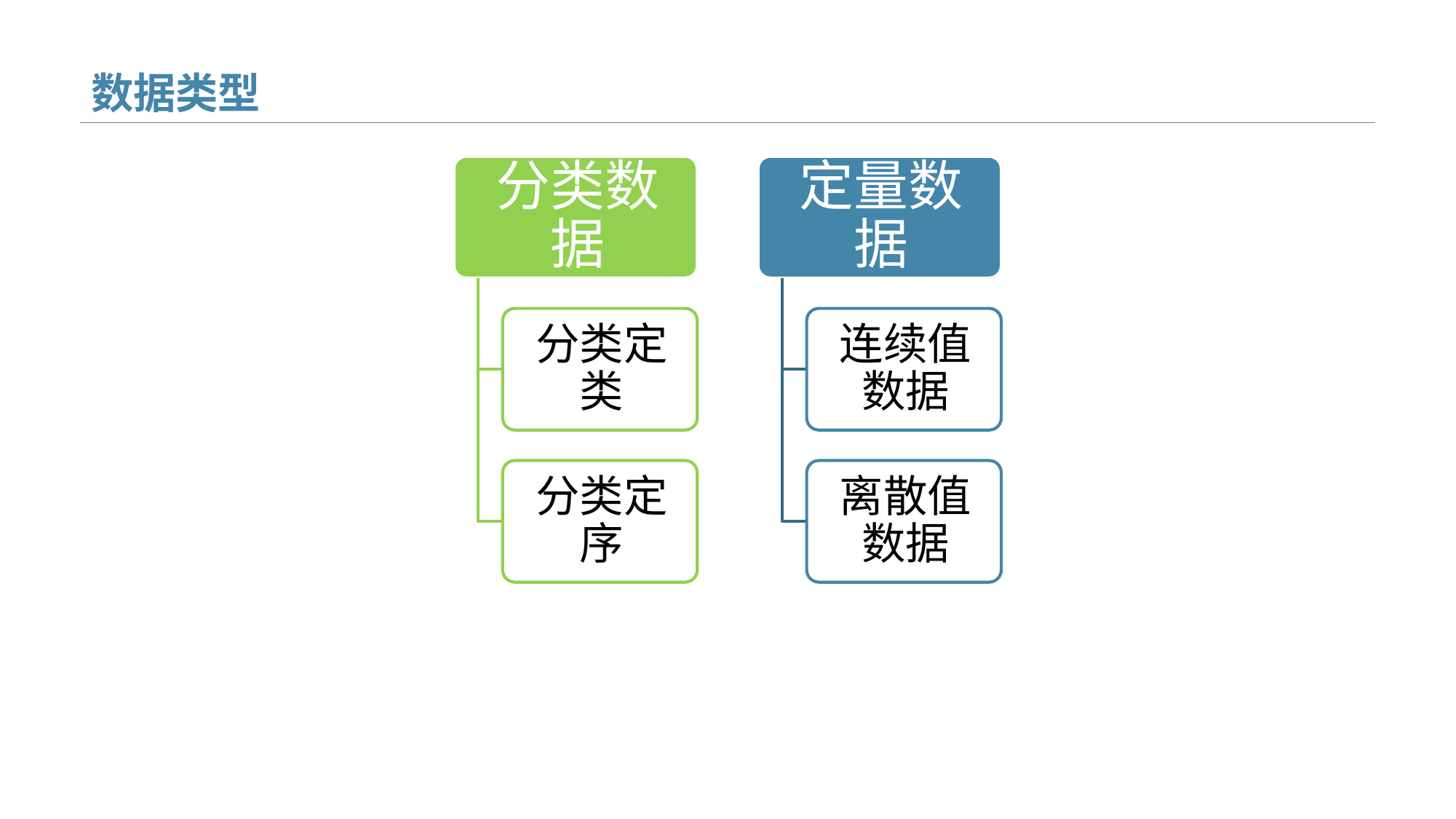

# 数据类型
分类数据
分类定类
分类定序
定量数据
连续值数据
离散值数据